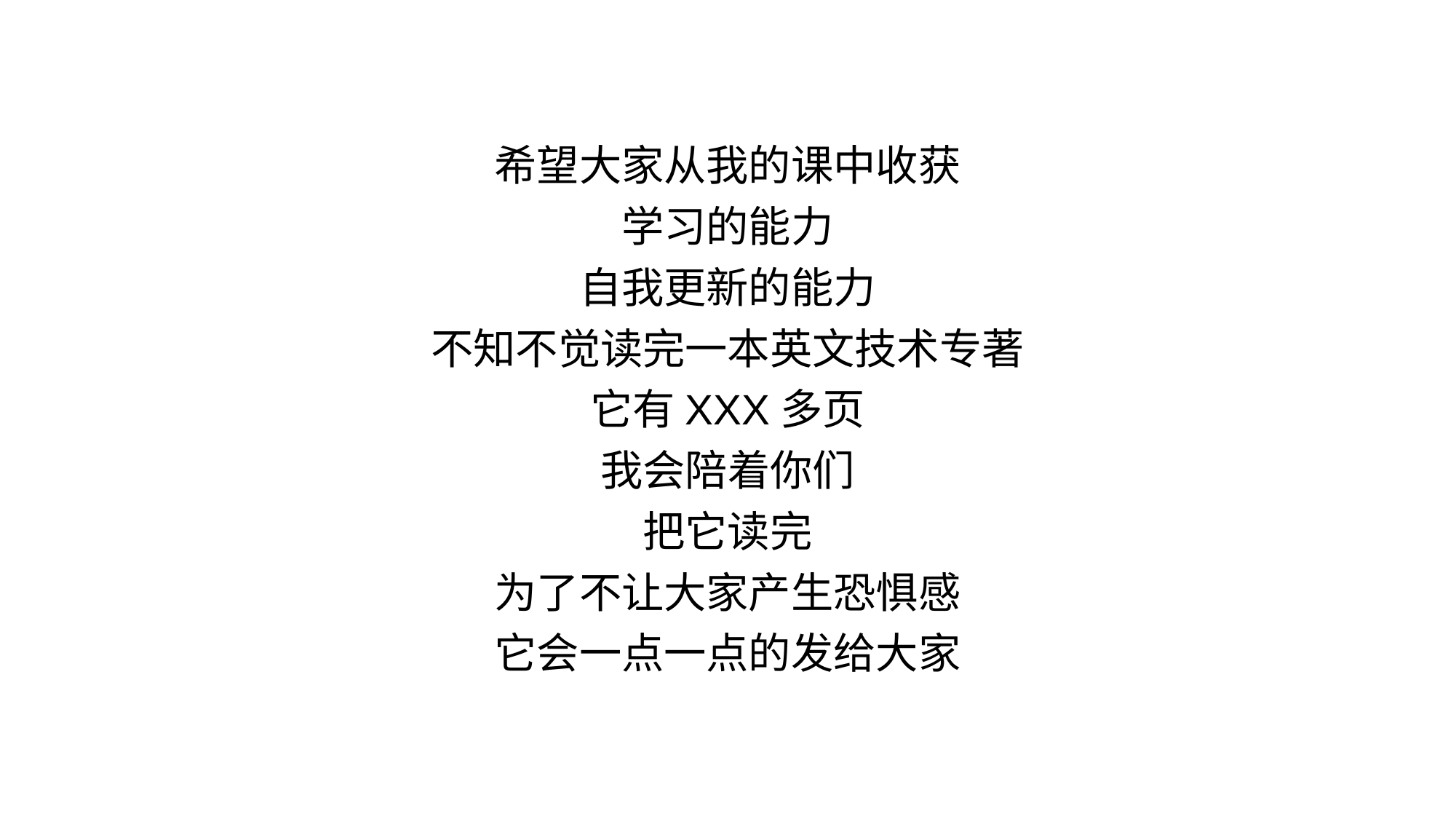

希望大家从我的课中收获
学习的能力
自我更新的能力
不知不觉读完一本英文技术专著
它有XXX多页
我会陪着你们
把它读完
为了不让大家产生恐惧感
它会一点一点的发给大家